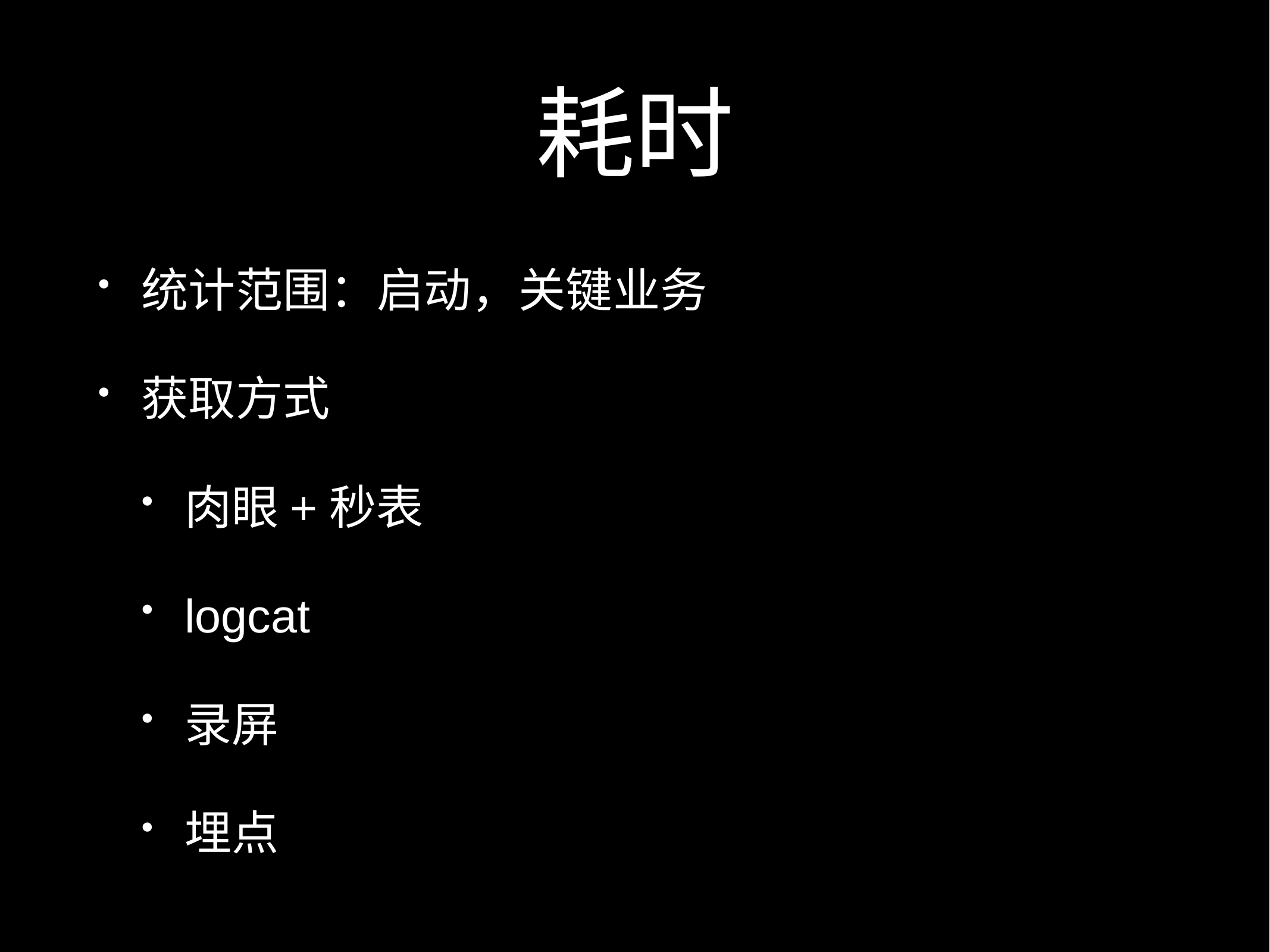

# 耗时
统计范围：启动，关键业务
获取方式
肉眼+秒表
logcat
录屏
埋点